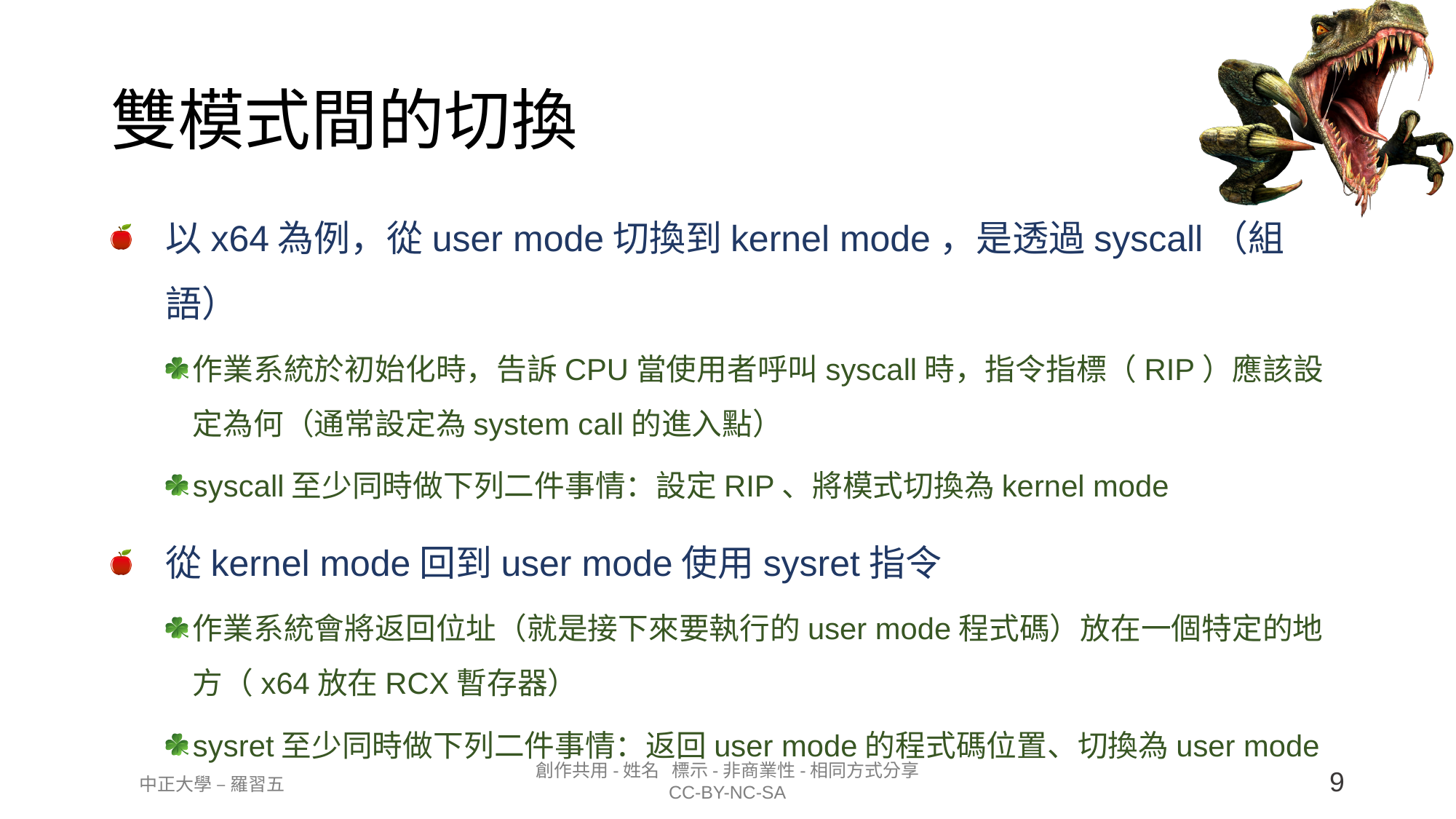

# 雙模式間的切換
以x64為例，從user mode切換到kernel mode，是透過syscall（組語）
作業系統於初始化時，告訴CPU當使用者呼叫syscall時，指令指標（RIP）應該設定為何（通常設定為system call的進入點）
syscall至少同時做下列二件事情：設定RIP、將模式切換為kernel mode
從kernel mode回到user mode使用sysret指令
作業系統會將返回位址（就是接下來要執行的user mode程式碼）放在一個特定的地方（x64放在RCX暫存器）
sysret至少同時做下列二件事情：返回user mode的程式碼位置、切換為user mode